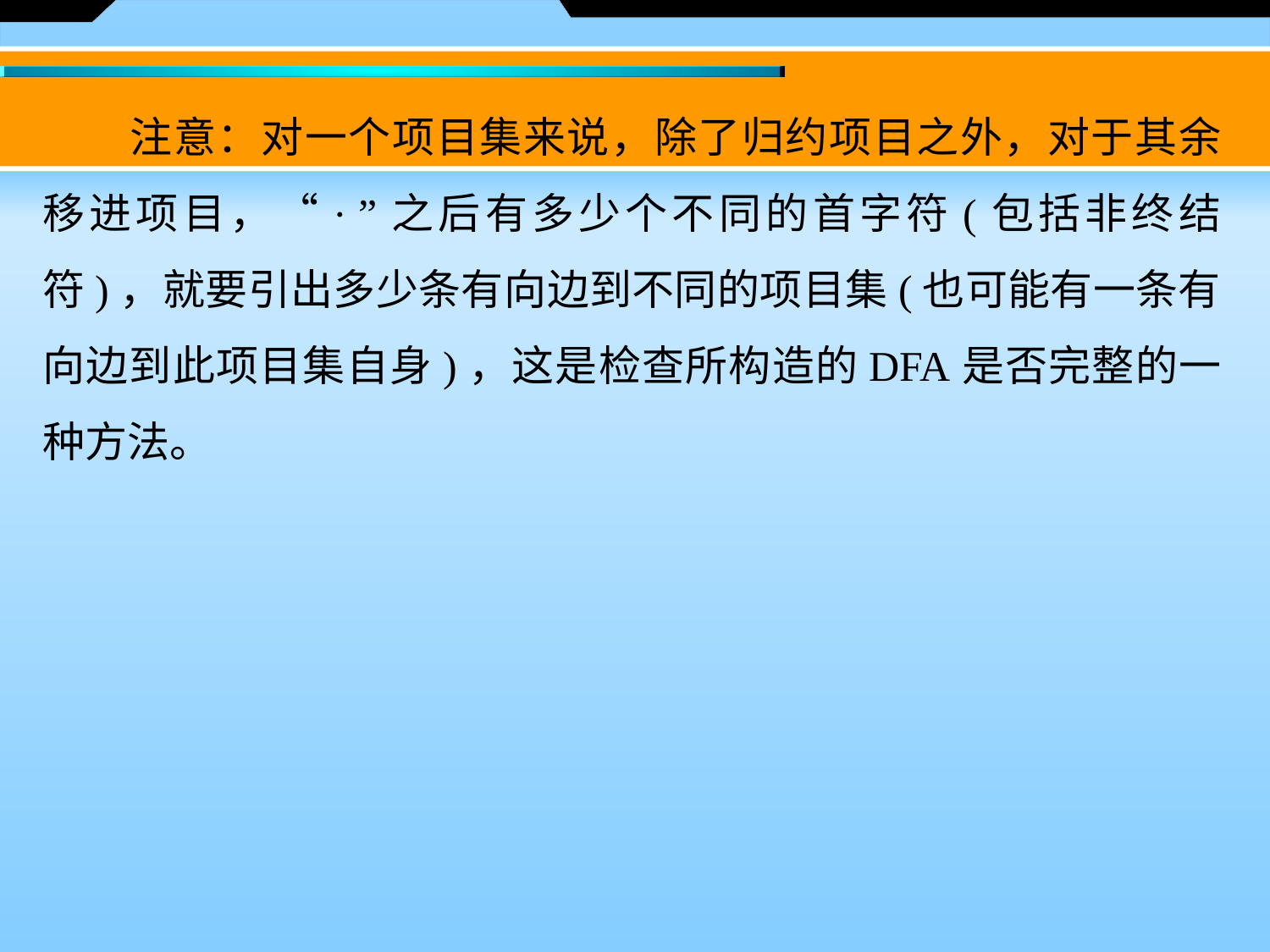

注意：对一个项目集来说，除了归约项目之外，对于其余移进项目，“· ”之后有多少个不同的首字符(包括非终结符)，就要引出多少条有向边到不同的项目集(也可能有一条有向边到此项目集自身)，这是检查所构造的DFA是否完整的一种方法。